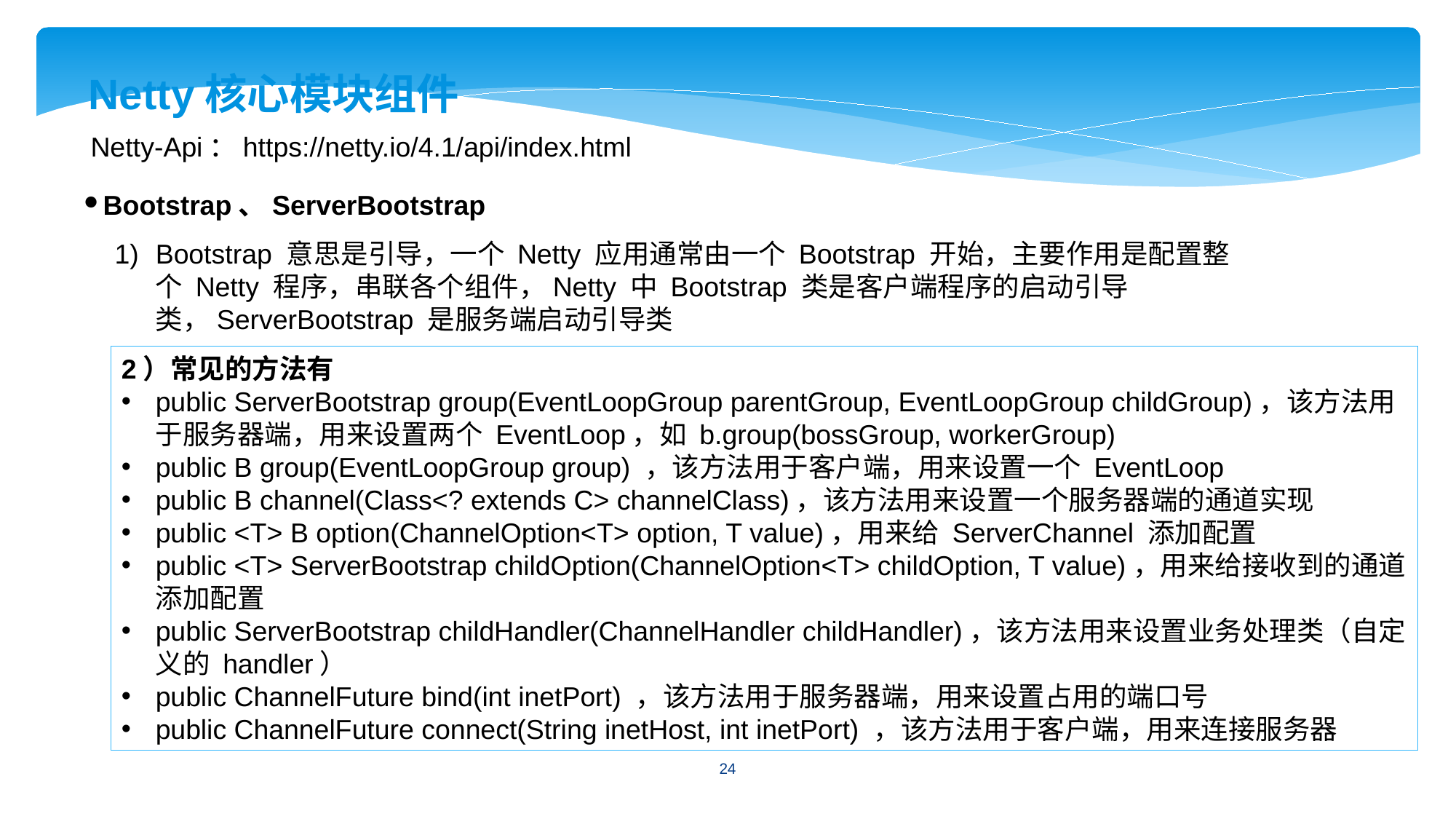

Netty核心模块组件
Netty-Api：https://netty.io/4.1/api/index.html
Bootstrap、ServerBootstrap
Bootstrap 意思是引导，一个 Netty 应用通常由一个 Bootstrap 开始，主要作用是配置整个 Netty 程序，串联各个组件，Netty 中 Bootstrap 类是客户端程序的启动引导类，ServerBootstrap 是服务端启动引导类
2）常见的方法有
public ServerBootstrap group(EventLoopGroup parentGroup, EventLoopGroup childGroup)，该方法用于服务器端，用来设置两个 EventLoop，如 b.group(bossGroup, workerGroup)
public B group(EventLoopGroup group) ，该方法用于客户端，用来设置一个 EventLoop
public B channel(Class<? extends C> channelClass)，该方法用来设置一个服务器端的通道实现
public <T> B option(ChannelOption<T> option, T value)，用来给 ServerChannel 添加配置
public <T> ServerBootstrap childOption(ChannelOption<T> childOption, T value)，用来给接收到的通道添加配置
public ServerBootstrap childHandler(ChannelHandler childHandler)，该方法用来设置业务处理类（自定义的 handler）
public ChannelFuture bind(int inetPort) ，该方法用于服务器端，用来设置占用的端口号
public ChannelFuture connect(String inetHost, int inetPort) ，该方法用于客户端，用来连接服务器
24